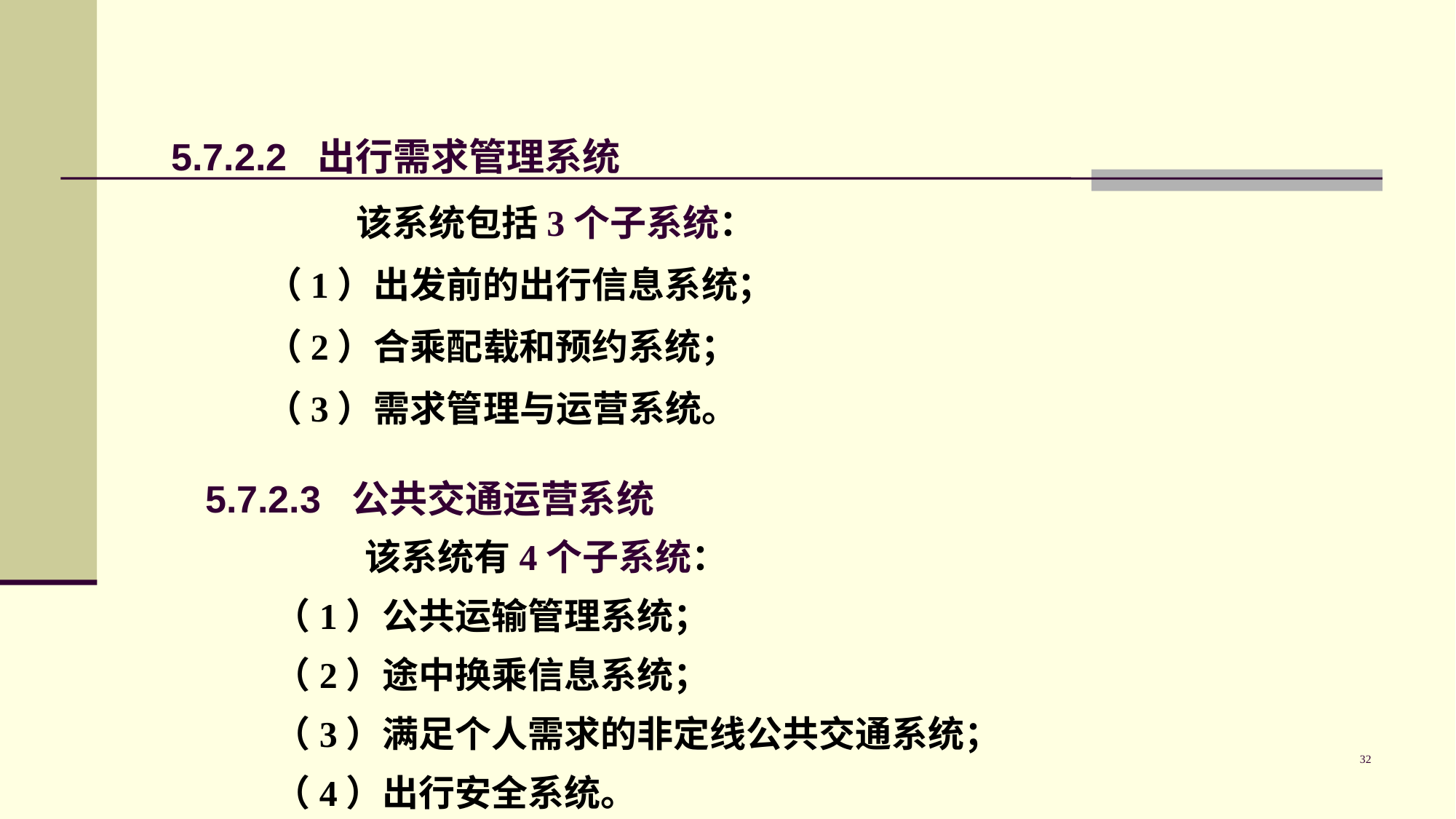

# 5.7.2.2  出行需求管理系统
          该系统包括3个子系统：
（1）出发前的出行信息系统；
（2）合乘配载和预约系统；
（3）需求管理与运营系统。
5.7.2.3  公共交通运营系统
          该系统有4个子系统：
（1）公共运输管理系统；
（2）途中换乘信息系统；
（3）满足个人需求的非定线公共交通系统；（4）出行安全系统。
32